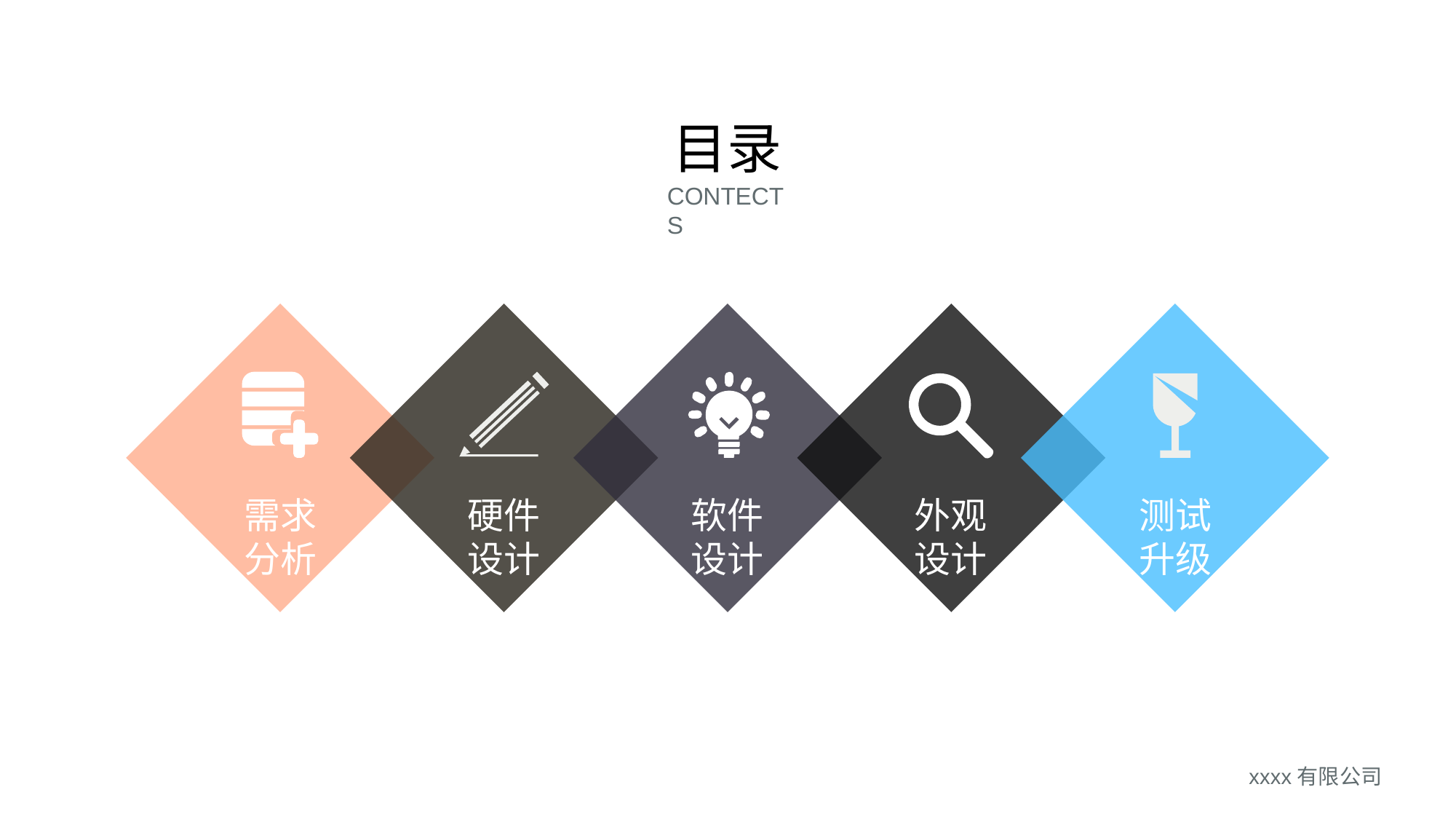

目录
CONTECTS

需求分析
硬件设计
软件设计
外观设计
测试升级
xxxx有限公司